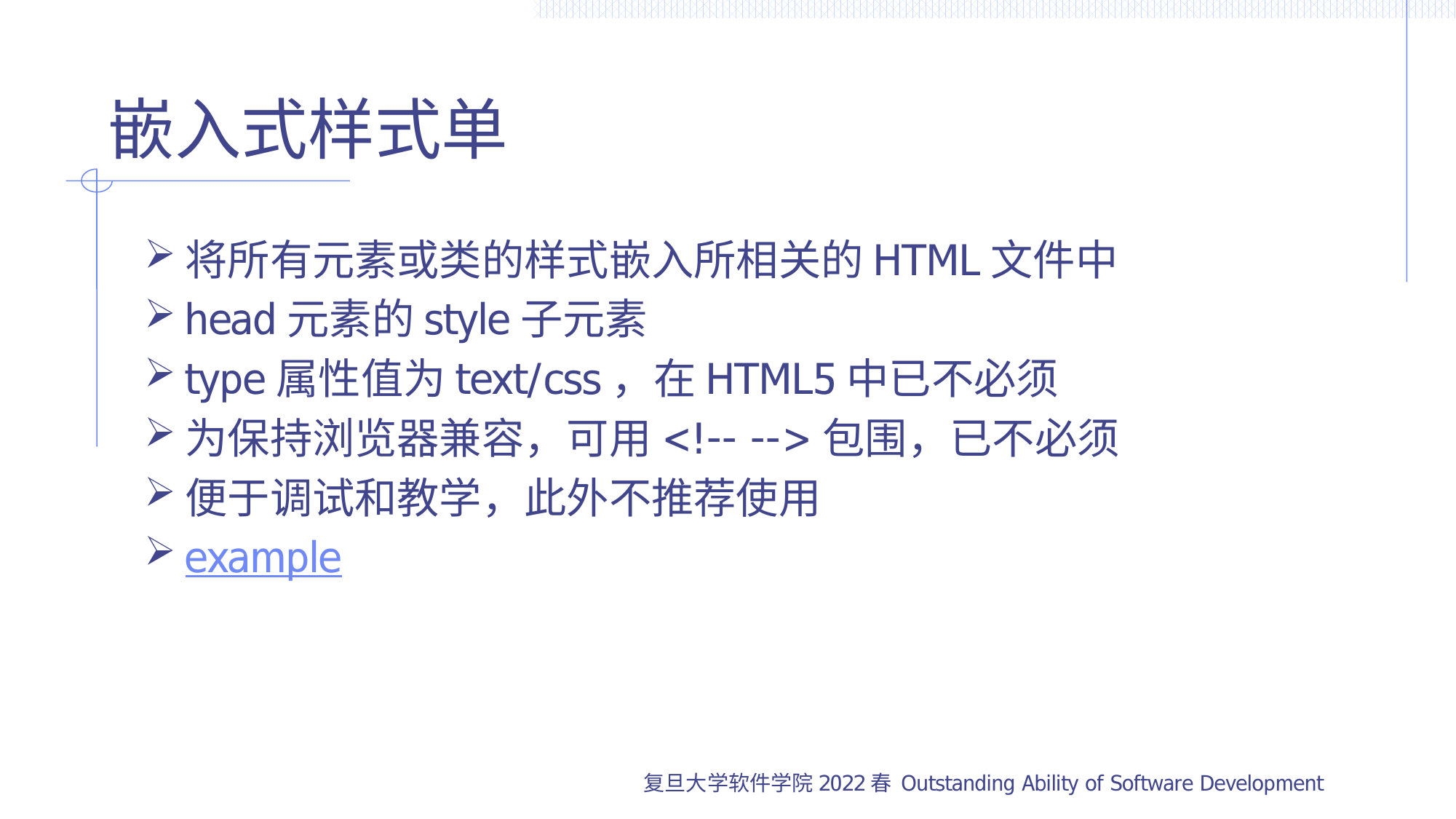

# 嵌入式样式单
将所有元素或类的样式嵌入所相关的HTML文件中
head元素的style子元素
type属性值为text/css，在HTML5中已不必须
为保持浏览器兼容，可用<!-- -->包围，已不必须
便于调试和教学，此外不推荐使用
example